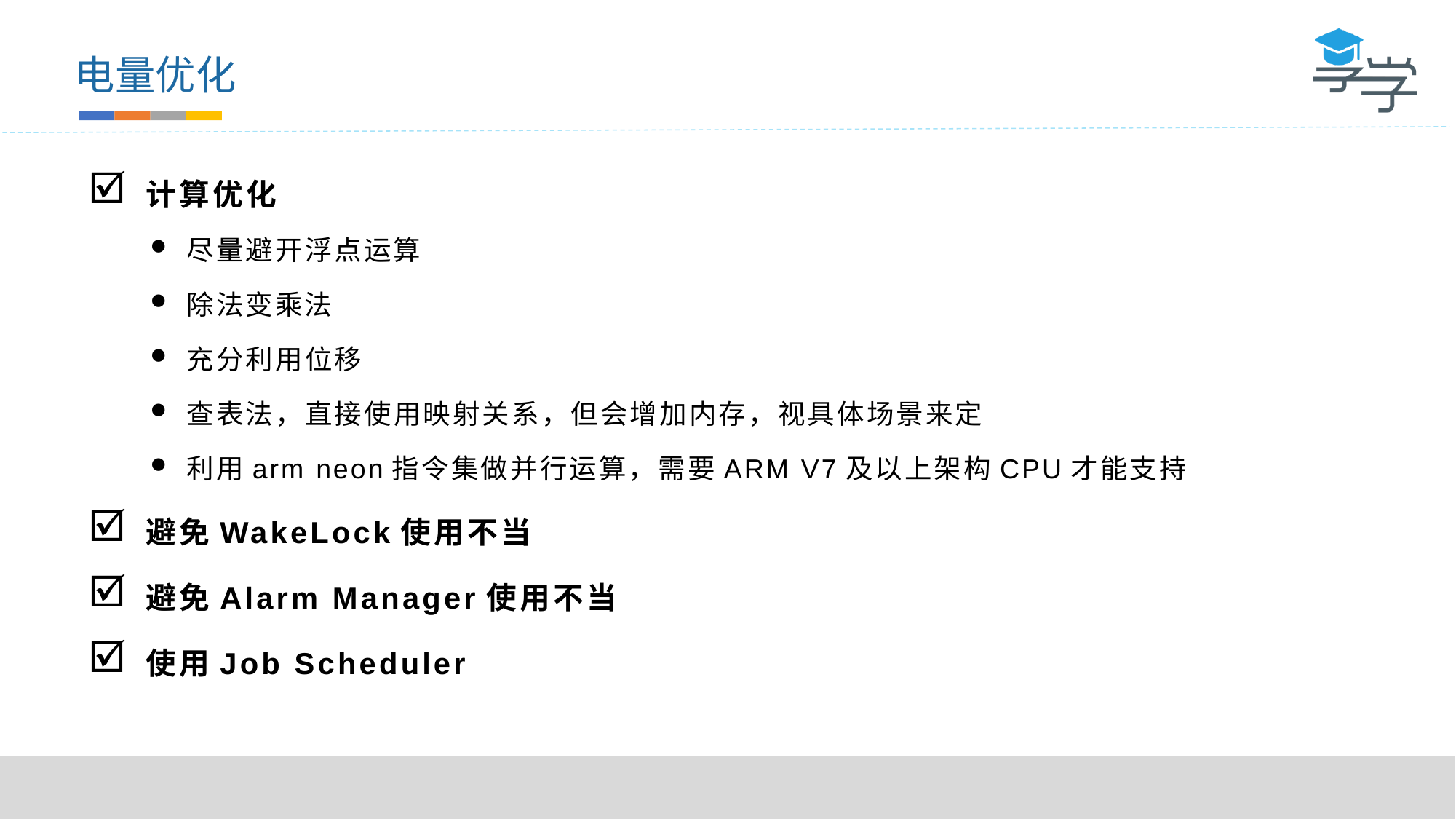

电量优化

计算优化
尽量避开浮点运算
除法变乘法
充分利用位移
查表法，直接使用映射关系，但会增加内存，视具体场景来定
利用arm neon指令集做并行运算，需要ARM V7及以上架构CPU才能支持
避免WakeLock使用不当
避免Alarm Manager使用不当
使用Job Scheduler